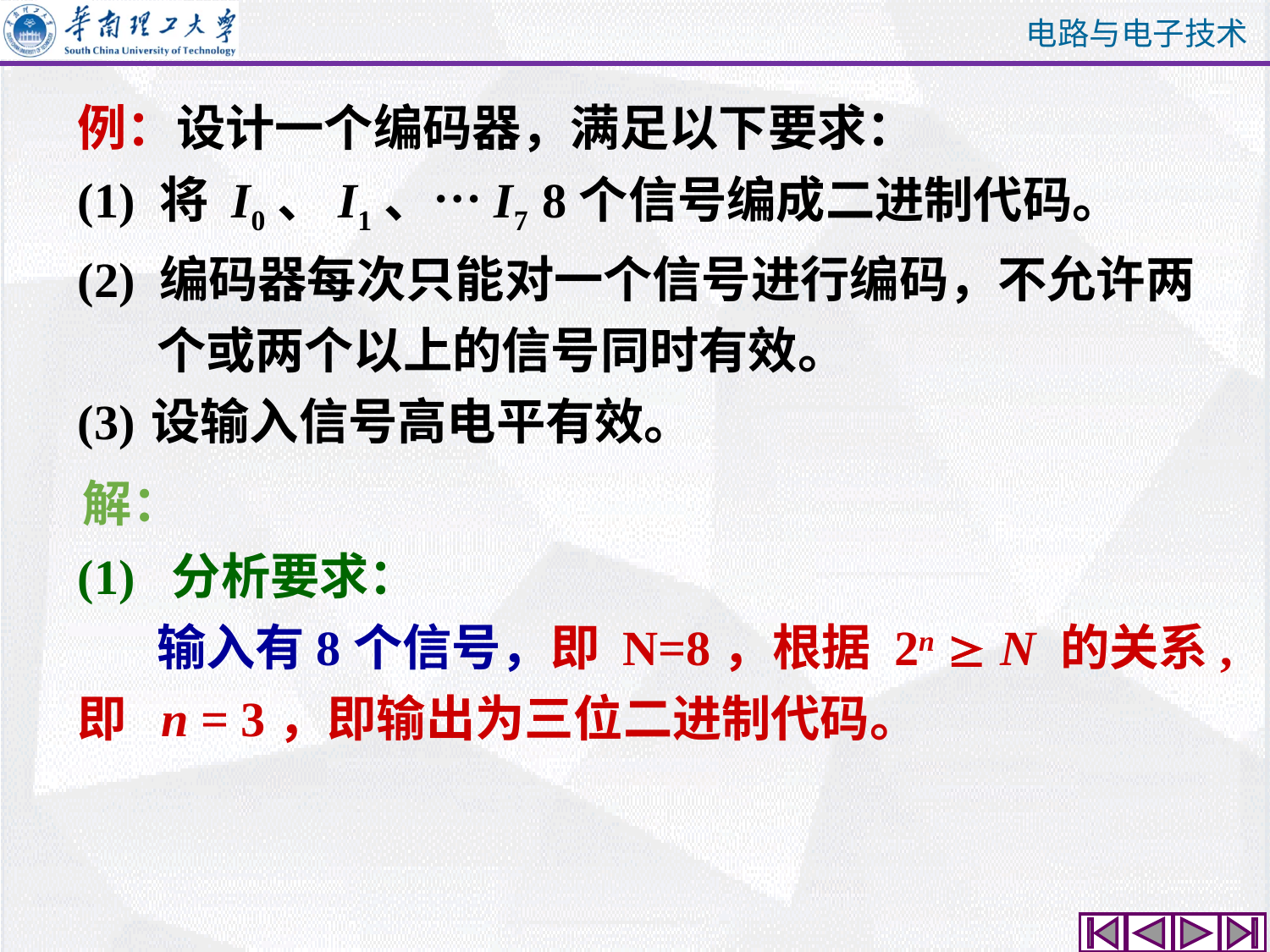

例：设计一个编码器，满足以下要求：
(1) 将 I0、I1、…I7  8个信号编成二进制代码。
(2) 编码器每次只能对一个信号进行编码，不允许两
      个或两个以上的信号同时有效。
(3) 设输入信号高电平有效。
解：
(1)  分析要求：
      输入有8个信号，即 N=8，根据 2n ≥  N 的关系, 即  n = 3，即输出为三位二进制代码。